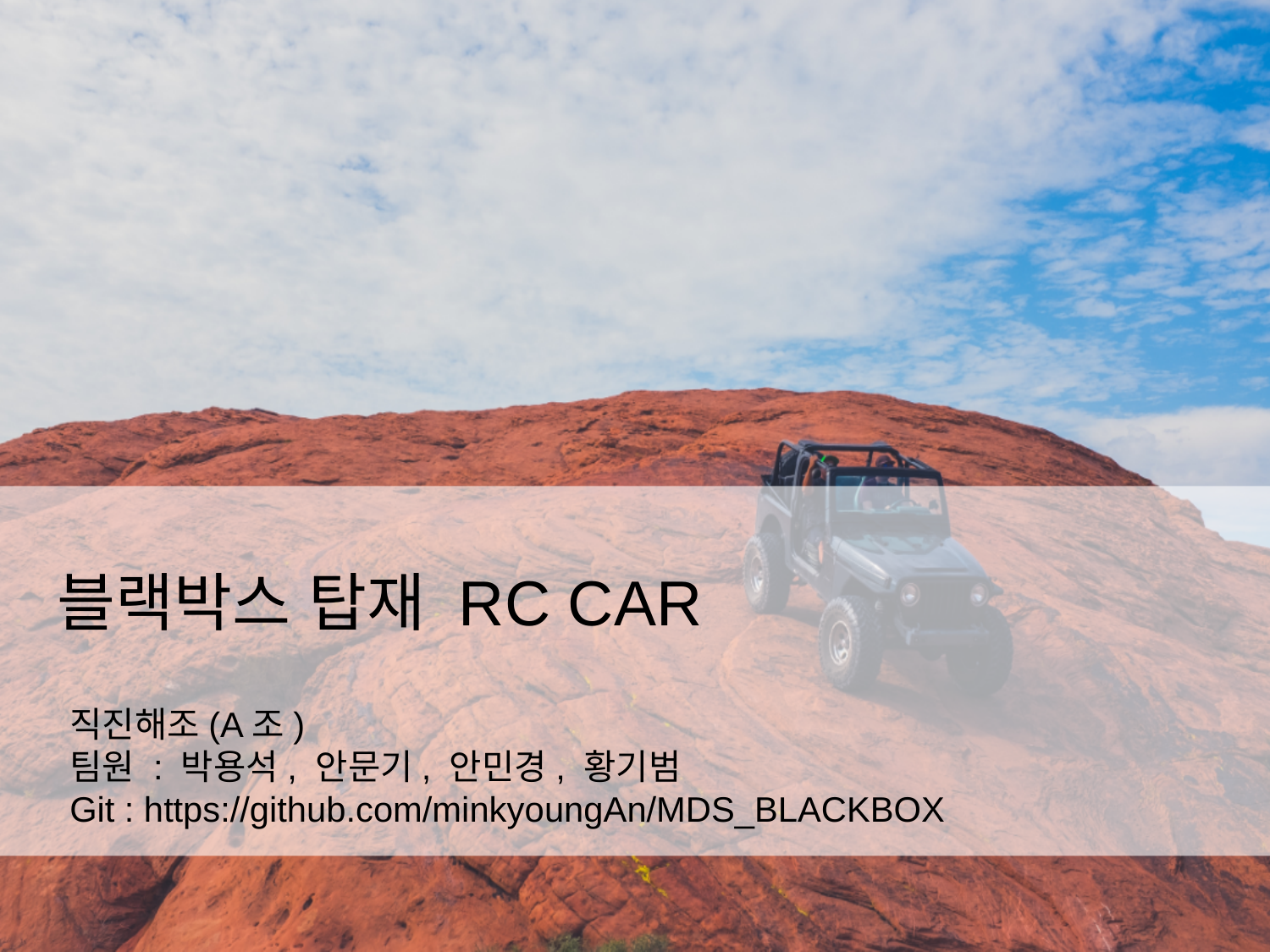

블랙박스 탑재 RC CAR
직진해조(A조)
팀원 : 박용석, 안문기, 안민경, 황기범
Git : https://github.com/minkyoungAn/MDS_BLACKBOX